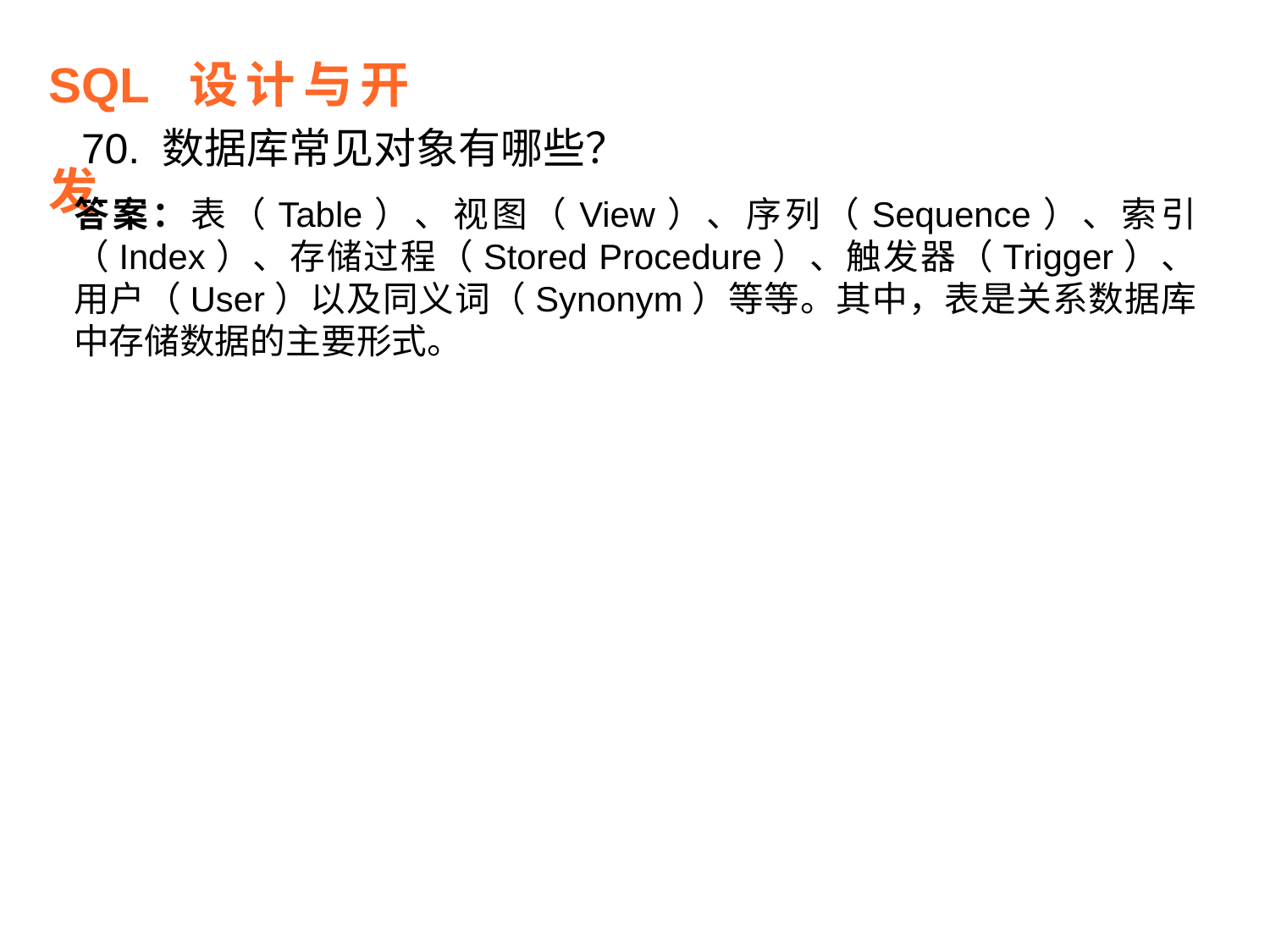

SQL 设计与开发
70. 数据库常见对象有哪些？
答案：表（Table）、视图（View）、序列（Sequence）、索引（Index）、存储过程（Stored Procedure）、触发器（Trigger）、用户（User）以及同义词（Synonym）等等。其中，表是关系数据库中存储数据的主要形式。